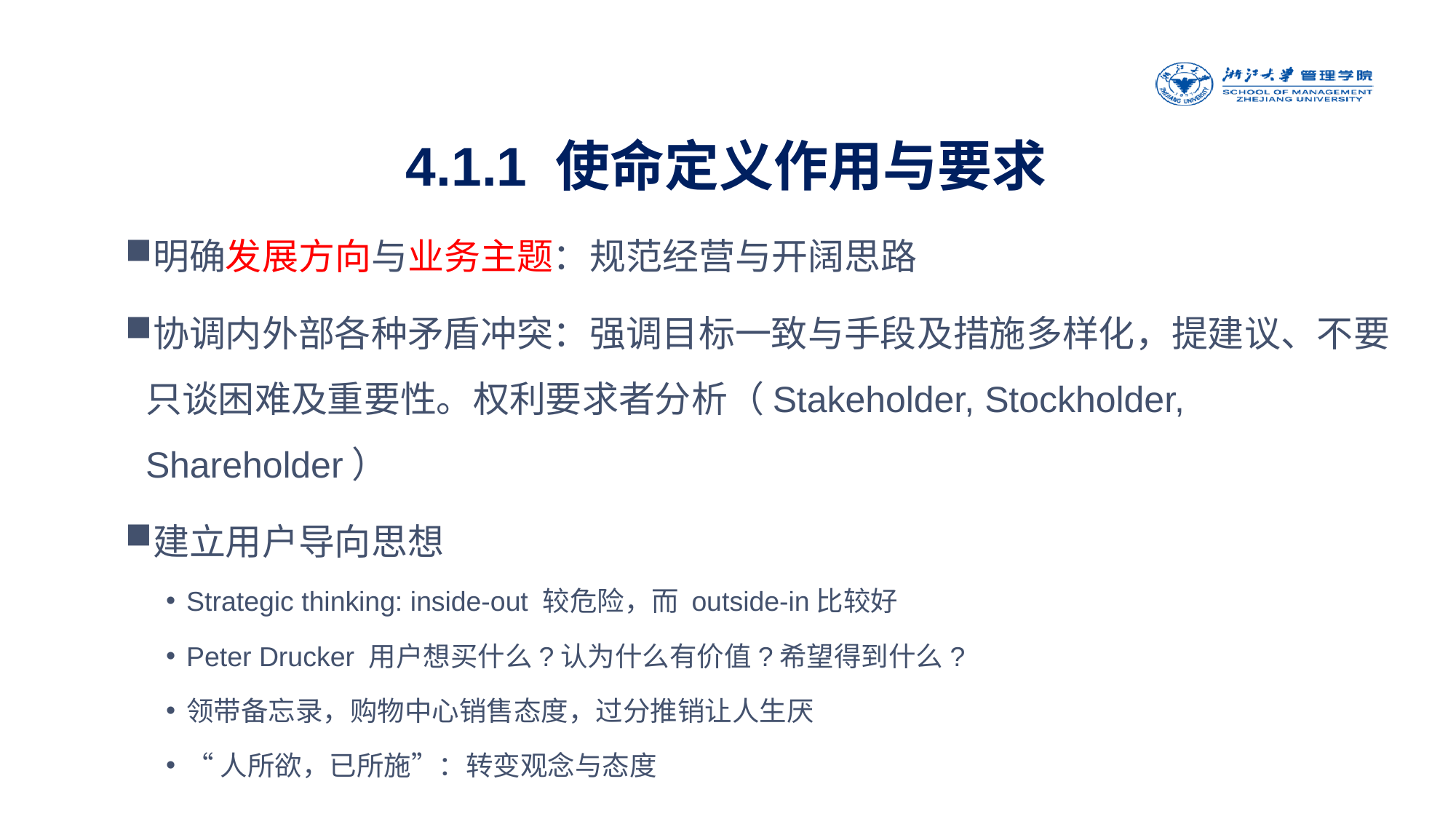

4.1.1 使命定义作用与要求
明确发展方向与业务主题：规范经营与开阔思路
协调内外部各种矛盾冲突：强调目标一致与手段及措施多样化，提建议、不要只谈困难及重要性。权利要求者分析（Stakeholder, Stockholder,  Shareholder）
建立用户导向思想
Strategic thinking: inside-out 较危险，而 outside-in比较好
Peter Drucker 用户想买什么?认为什么有价值?希望得到什么?
领带备忘录，购物中心销售态度，过分推销让人生厌
“人所欲，已所施”：转变观念与态度